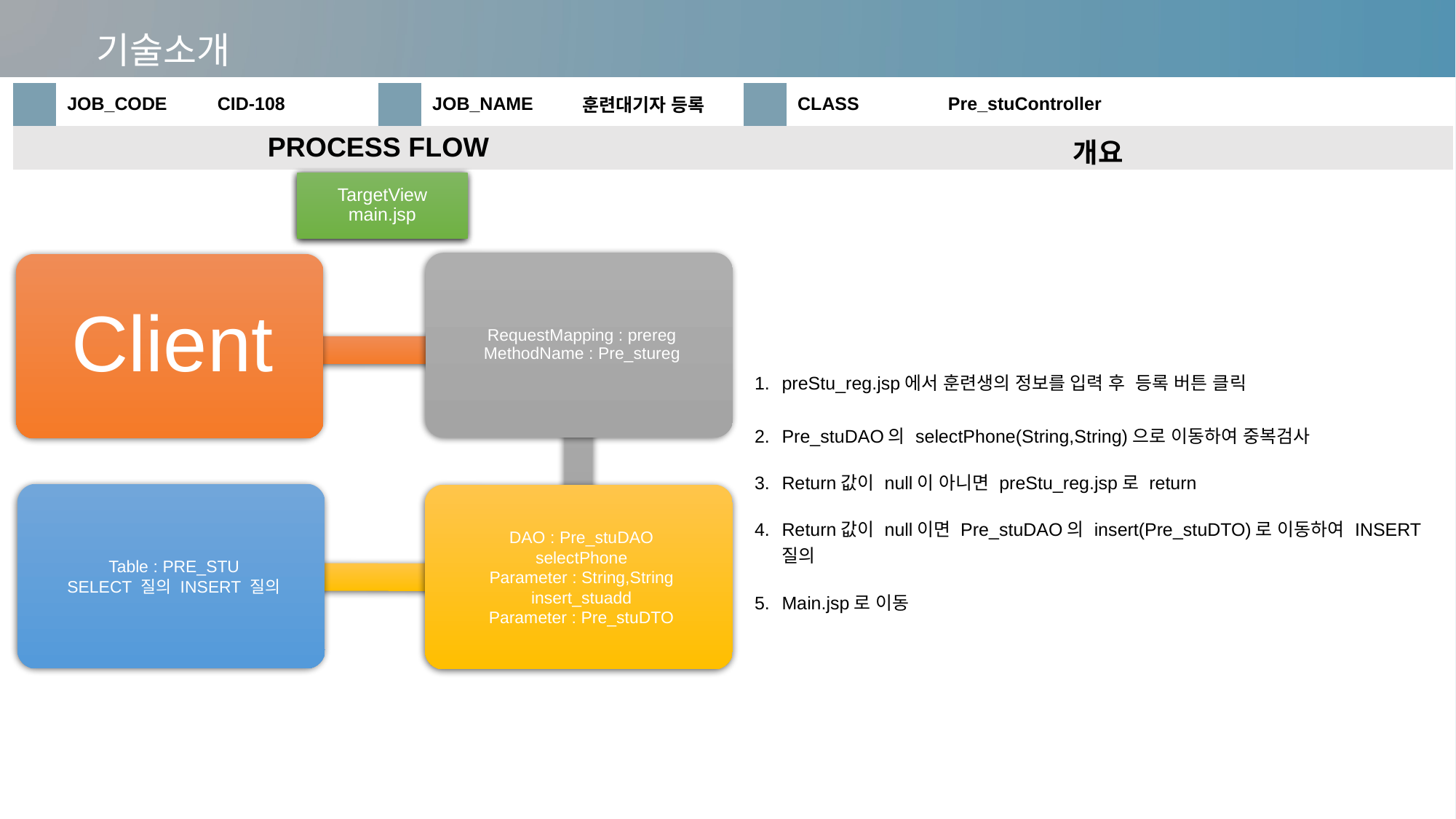

기술소개

|  | JOB\_CODE | CID-108 |  | JOB\_NAME | 훈련대기자 등록 |  | CLASS | Pre\_stuController |
| --- | --- | --- | --- | --- | --- | --- | --- | --- |
| PROCESS FLOW |  |  |  |  |  | 개요 |  |  |
|  |  |  |  |  |  | preStu\_reg.jsp에서 훈련생의 정보를 입력 후 등록 버튼 클릭 Pre\_stuDAO의 selectPhone(String,String)으로 이동하여 중복검사 Return값이 null이 아니면 preStu\_reg.jsp로 return Return값이 null이면 Pre\_stuDAO의 insert(Pre\_stuDTO)로 이동하여 INSERT질의 Main.jsp로 이동 |  |  |

TargetView
main.jsp
Client
RequestMapping : prereg
MethodName : Pre_stureg
DAO : Pre_stuDAO
selectPhone
Parameter : String,String
insert_stuadd
Parameter : Pre_stuDTO
Table : PRE_STU
SELECT 질의 INSERT 질의